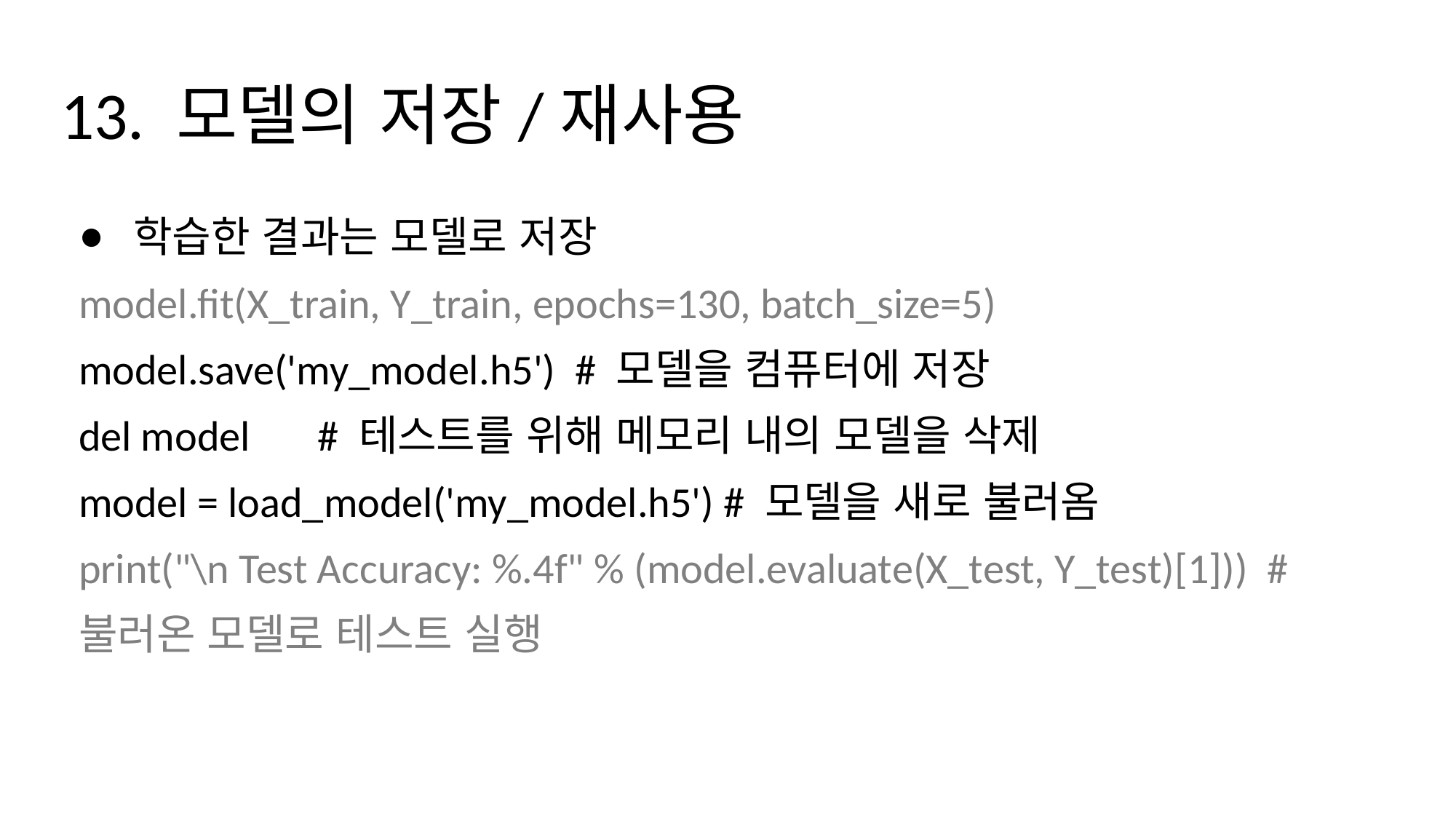

# 13. 모델의 저장/재사용
학습한 결과는 모델로 저장
model.fit(X_train, Y_train, epochs=130, batch_size=5)
model.save('my_model.h5')  # 모델을 컴퓨터에 저장
del model       # 테스트를 위해 메모리 내의 모델을 삭제
model = load_model('my_model.h5') # 모델을 새로 불러옴
print("\n Test Accuracy: %.4f" % (model.evaluate(X_test, Y_test)[1]))  # 불러온 모델로 테스트 실행